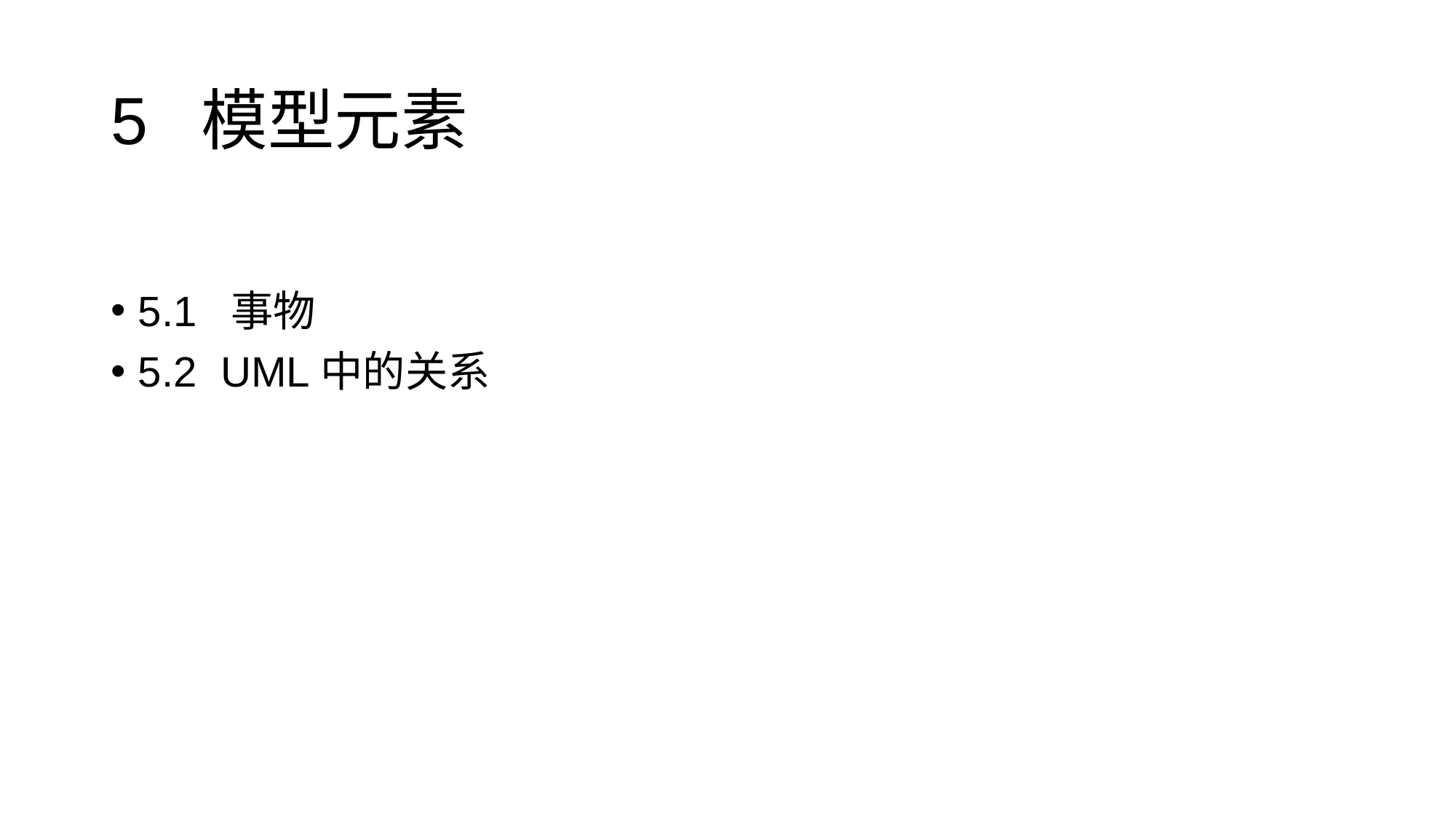

# 5  模型元素

5.1  事物
5.2  UML中的关系